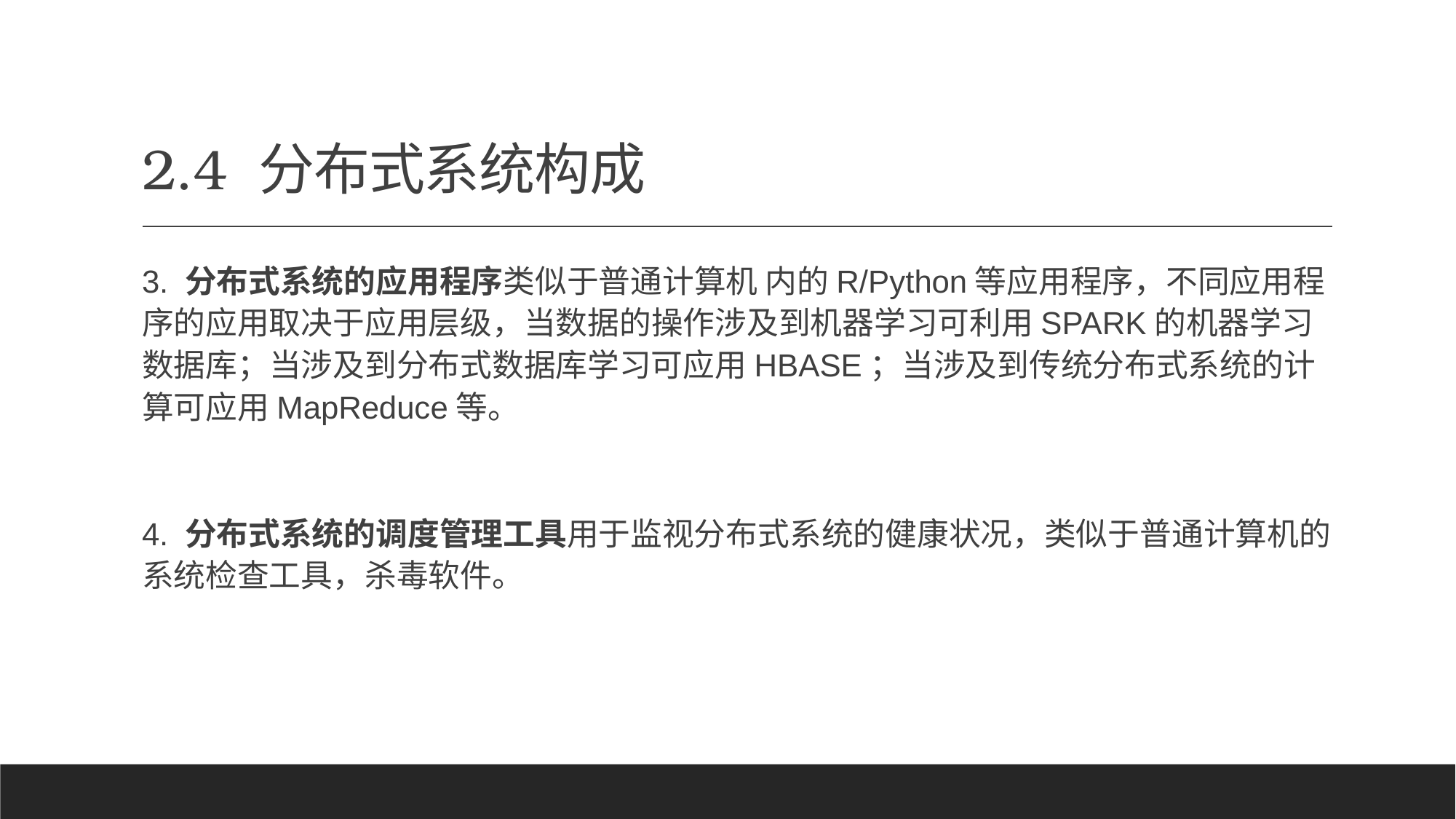

# 2.4 分布式系统构成
3. 分布式系统的应用程序类似于普通计算机 内的R/Python等应用程序，不同应用程序的应用取决于应用层级，当数据的操作涉及到机器学习可利用SPARK的机器学习数据库；当涉及到分布式数据库学习可应用HBASE；当涉及到传统分布式系统的计算可应用MapReduce等。

4. 分布式系统的调度管理工具用于监视分布式系统的健康状况，类似于普通计算机的系统检查工具，杀毒软件。